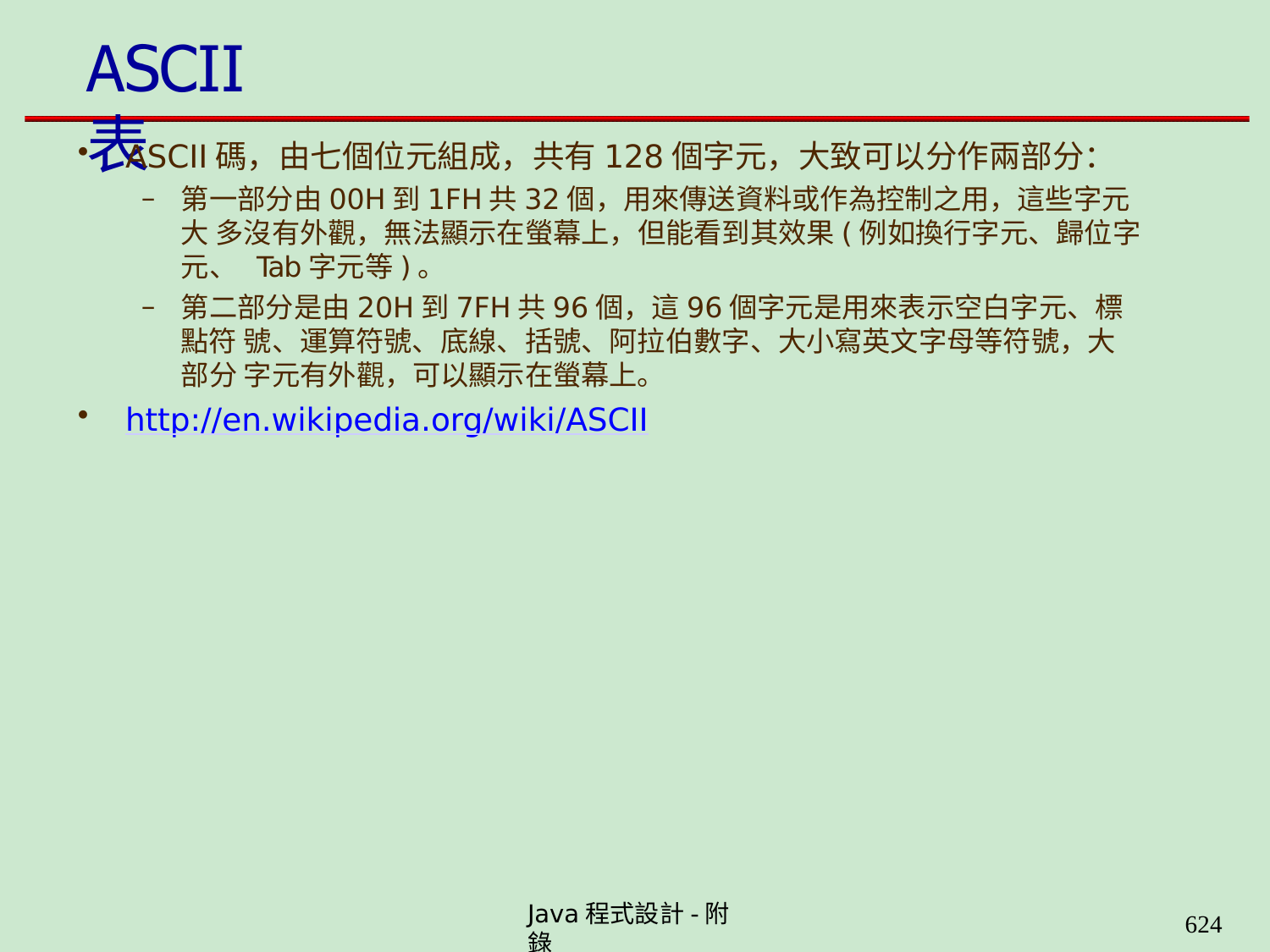

# ASCII表
ASCII碼，由七個位元組成，共有128個字元，大致可以分作兩部分：
第一部分由00H到1FH共32個，用來傳送資料或作為控制之用，這些字元大 多沒有外觀，無法顯示在螢幕上，但能看到其效果(例如換行字元、歸位字元、  Tab字元等)。
第二部分是由20H到7FH共96個，這96個字元是用來表示空白字元、標點符 號、運算符號、底線、括號、阿拉伯數字、大小寫英文字母等符號，大部分 字元有外觀，可以顯示在螢幕上。
http://en.wikipedia.org/wiki/ASCII
Java程式設計-附錄
624